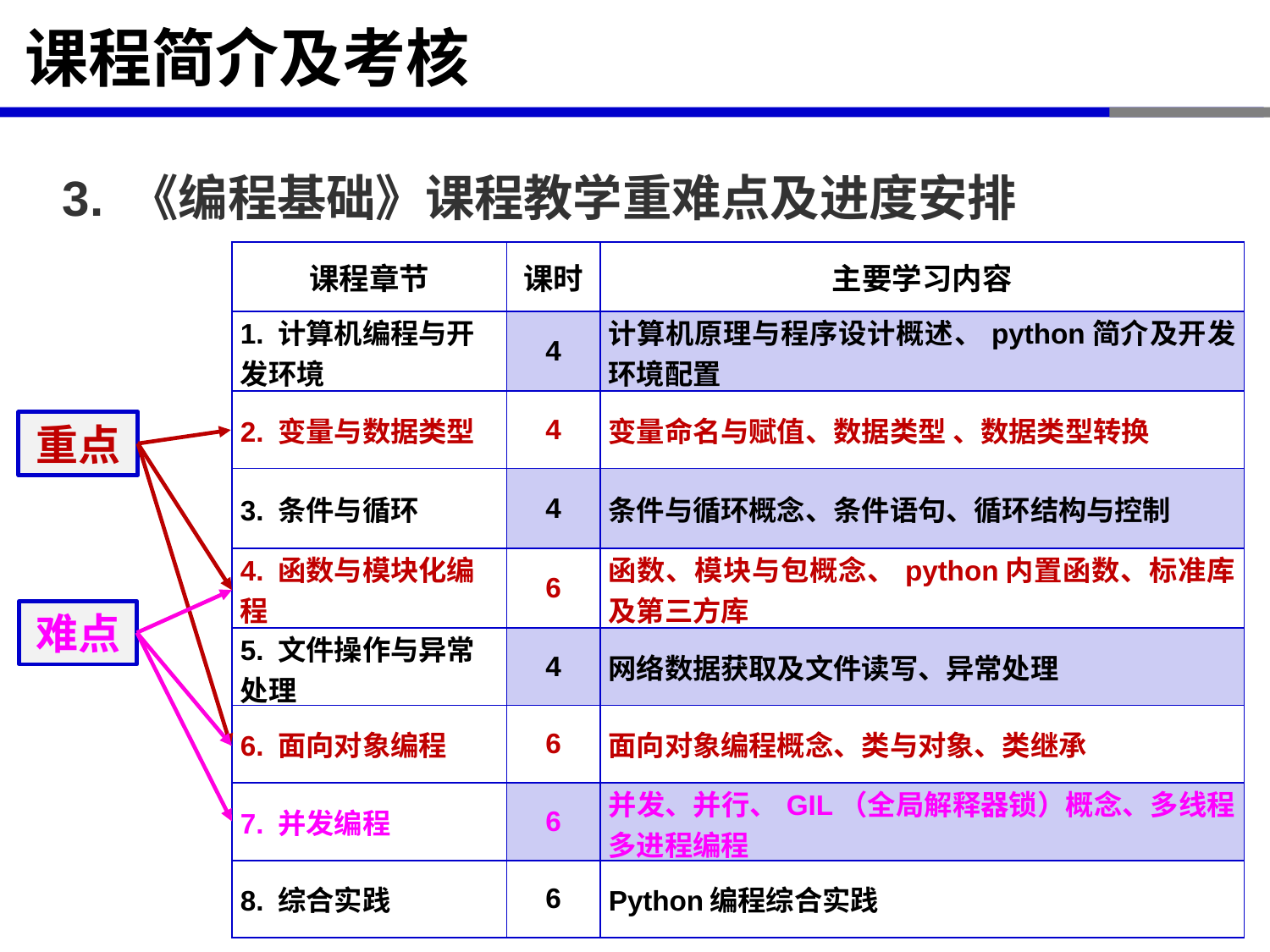

# 课程简介及考核
3. 《编程基础》课程教学重难点及进度安排
| 课程章节 | 课时 | 主要学习内容 |
| --- | --- | --- |
| 1. 计算机编程与开发环境 | 4 | 计算机原理与程序设计概述、python简介及开发环境配置 |
| 2. 变量与数据类型 | 4 | 变量命名与赋值、数据类型 、数据类型转换 |
| 3. 条件与循环 | 4 | 条件与循环概念、条件语句、循环结构与控制 |
| 4. 函数与模块化编程 | 6 | 函数、模块与包概念、python内置函数、标准库及第三方库 |
| 5. 文件操作与异常处理 | 4 | 网络数据获取及文件读写、异常处理 |
| 6. 面向对象编程 | 6 | 面向对象编程概念、类与对象、类继承 |
| 7. 并发编程 | 6 | 并发、并行、GIL（全局解释器锁）概念、多线程多进程编程 |
| 8. 综合实践 | 6 | Python编程综合实践 |
重点
难点